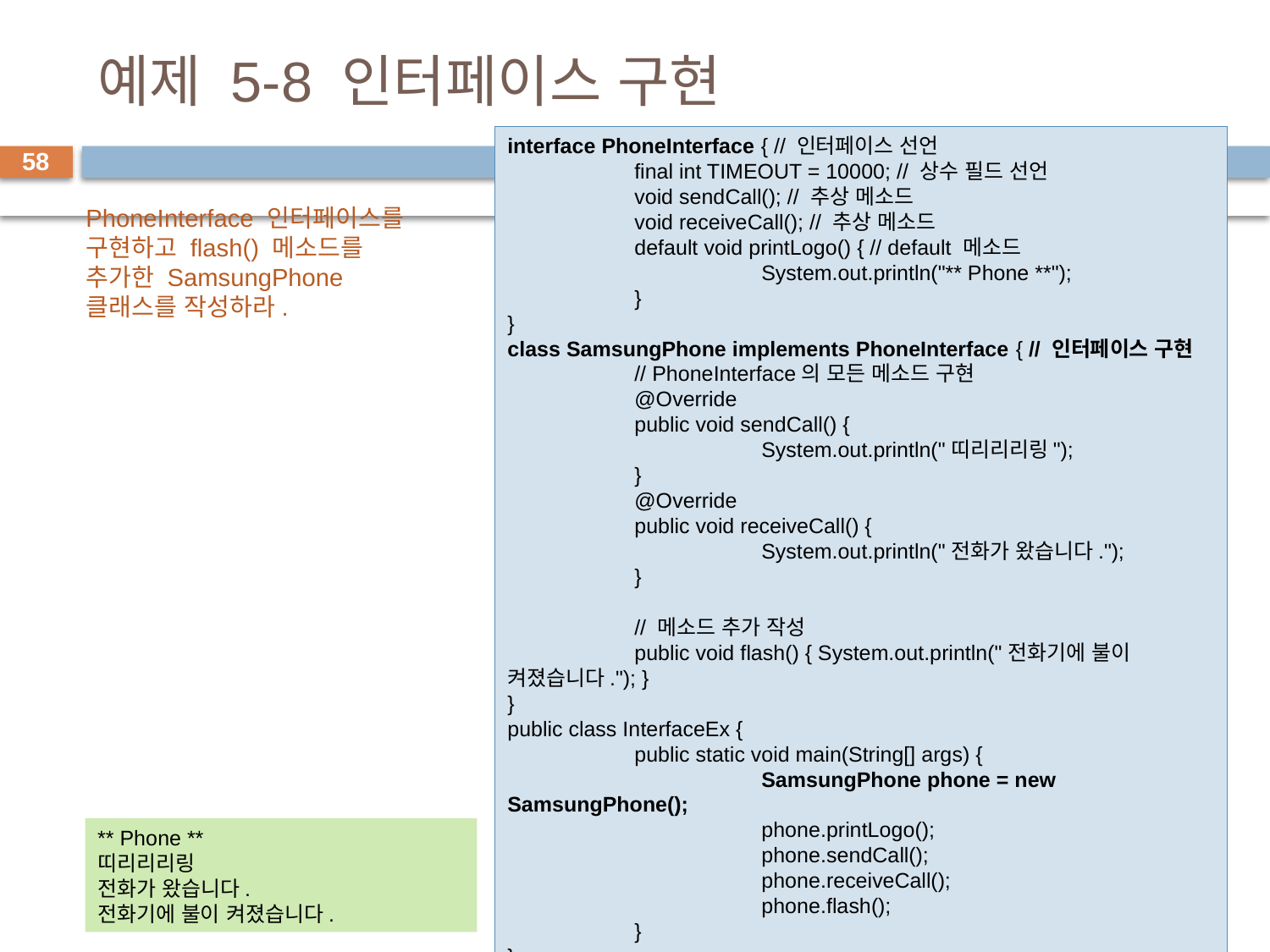

# 예제 5-8 인터페이스 구현
interface PhoneInterface { // 인터페이스 선언
	final int TIMEOUT = 10000; // 상수 필드 선언
	void sendCall(); // 추상 메소드
	void receiveCall(); // 추상 메소드
	default void printLogo() { // default 메소드
		System.out.println("** Phone **");
	}
}
class SamsungPhone implements PhoneInterface { // 인터페이스 구현
	// PhoneInterface의 모든 메소드 구현
	@Override
	public void sendCall() {
		System.out.println("띠리리리링");
	}
	@Override
	public void receiveCall() {
		System.out.println("전화가 왔습니다.");
	}

	// 메소드 추가 작성
	public void flash() { System.out.println("전화기에 불이 켜졌습니다."); }
}
public class InterfaceEx {
	public static void main(String[] args) {
		SamsungPhone phone = new SamsungPhone();
		phone.printLogo();
		phone.sendCall();
		phone.receiveCall();
		phone.flash();
	}
}
58
PhoneInterface 인터페이스를 구현하고 flash() 메소드를 추가한 SamsungPhone 클래스를 작성하라.
** Phone **
띠리리리링
전화가 왔습니다.
전화기에 불이 켜졌습니다.